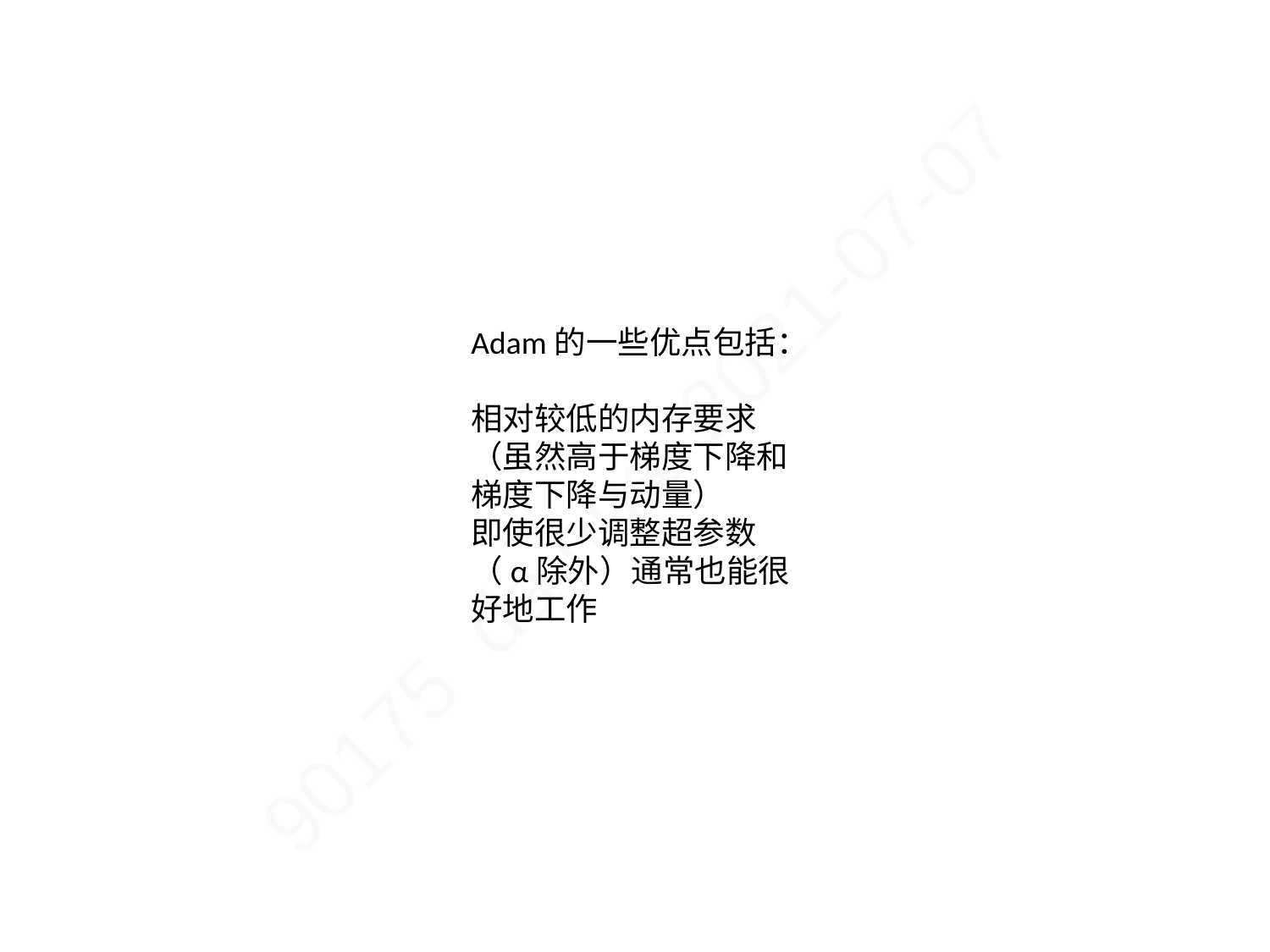

Adam的一些优点包括：

相对较低的内存要求（虽然高于梯度下降和梯度下降与动量）
即使很少调整超参数（α除外）通常也能很好地工作